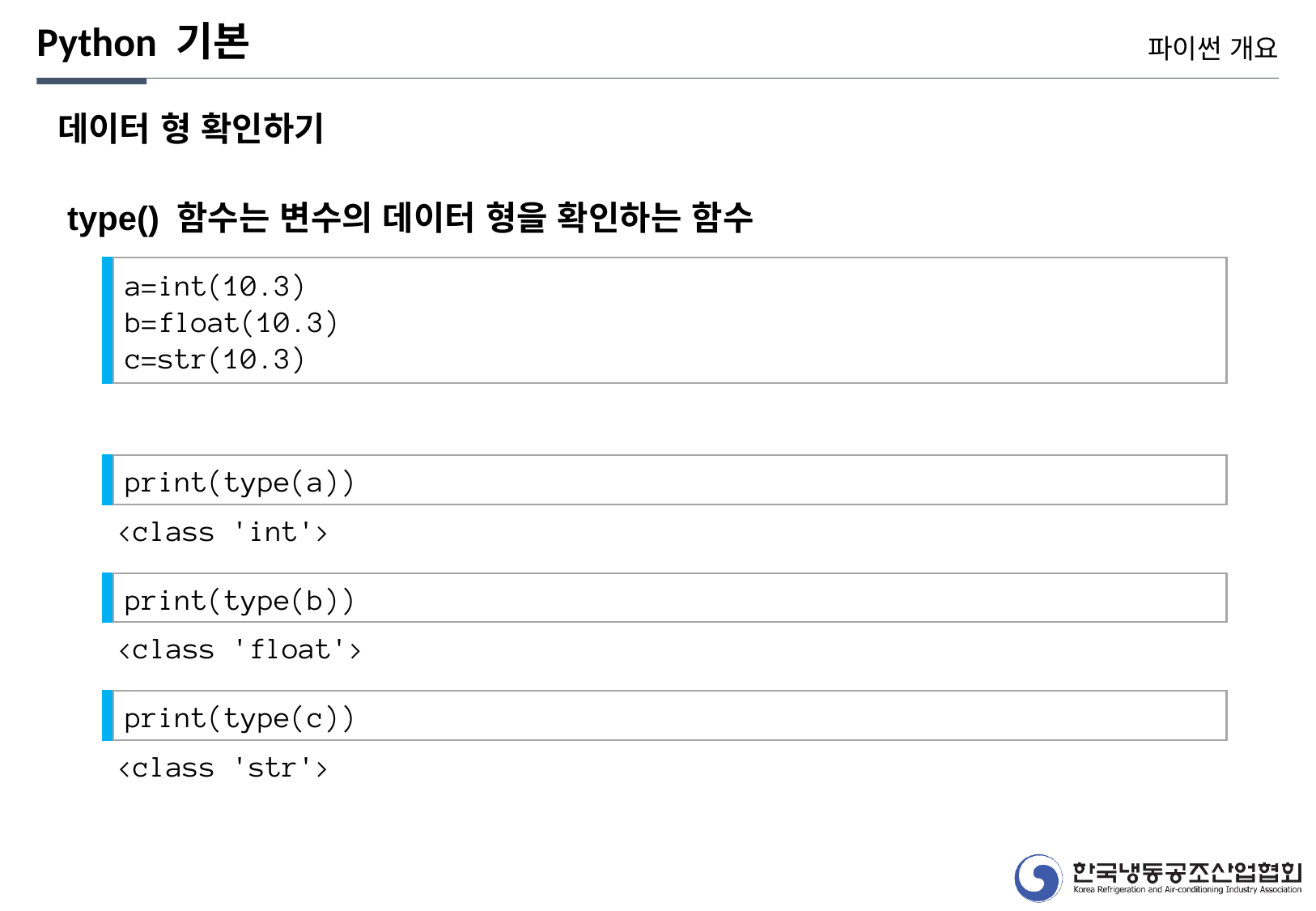

Python 기본
파이썬 개요
데이터 형 확인하기
type() 함수는 변수의 데이터 형을 확인하는 함수

a=int(10.3)
b=float(10.3)
c=str(10.3)

print(type(a))
<class 'int'>

print(type(b))
<class 'float'>

print(type(c))
<class 'str'>